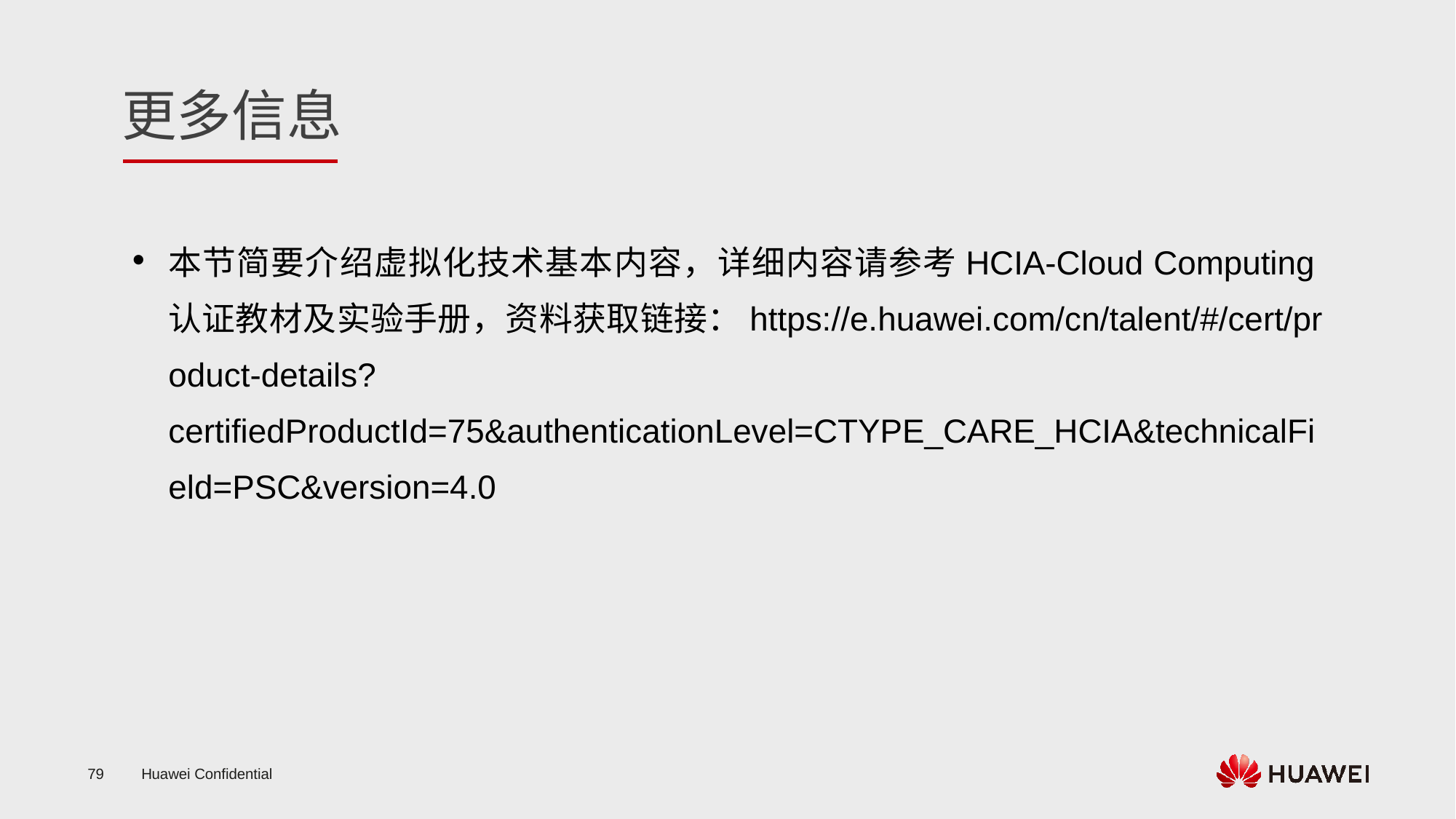

本节简要介绍虚拟化技术基本内容，详细内容请参考HCIA-Cloud Computing认证教材及实验手册，资料获取链接：https://e.huawei.com/cn/talent/#/cert/product-details?certifiedProductId=75&authenticationLevel=CTYPE_CARE_HCIA&technicalField=PSC&version=4.0